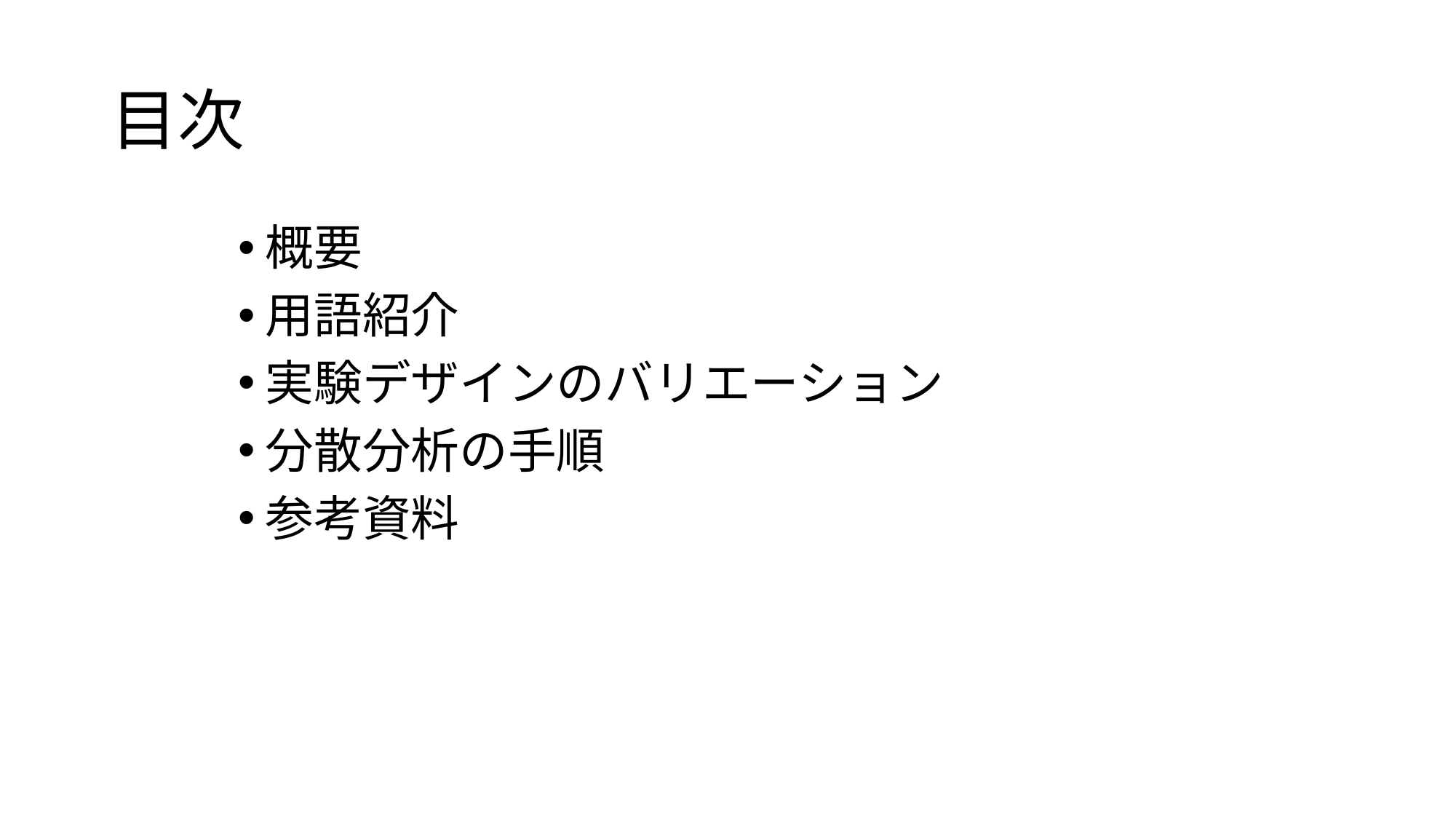

# 目次
概要
用語紹介
実験デザインのバリエーション
分散分析の手順
参考資料